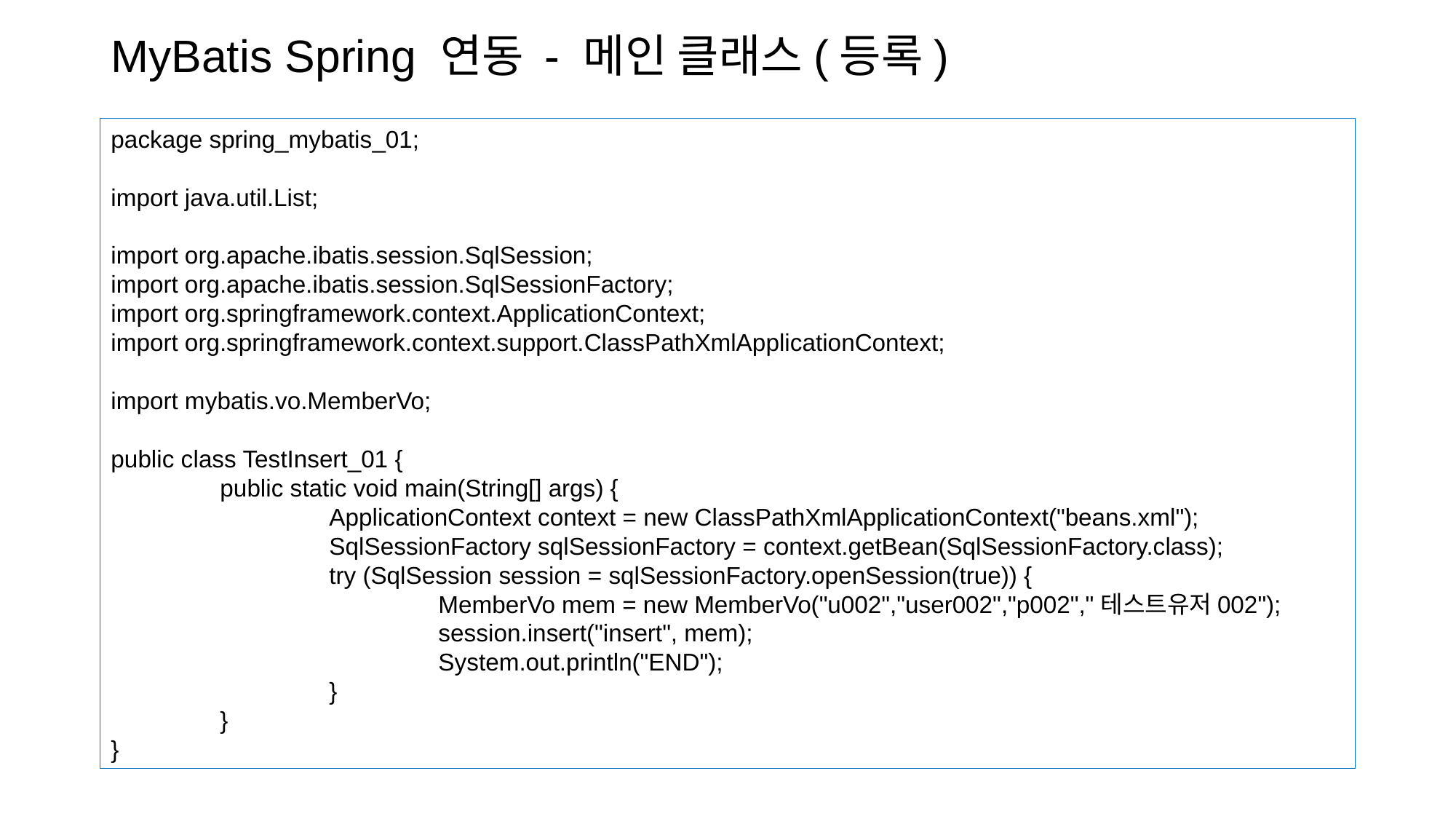

# MyBatis Spring 연동 - 메인 클래스(등록)

package spring_mybatis_01;

import java.util.List;

import org.apache.ibatis.session.SqlSession;
import org.apache.ibatis.session.SqlSessionFactory;
import org.springframework.context.ApplicationContext;
import org.springframework.context.support.ClassPathXmlApplicationContext;

import mybatis.vo.MemberVo;

public class TestInsert_01 {
	public static void main(String[] args) {
		ApplicationContext context = new ClassPathXmlApplicationContext("beans.xml");
		SqlSessionFactory sqlSessionFactory = context.getBean(SqlSessionFactory.class);
		try (SqlSession session = sqlSessionFactory.openSession(true)) {
			MemberVo mem = new MemberVo("u002","user002","p002","테스트유저002");
			session.insert("insert", mem);
			System.out.println("END");
		}
	}
}